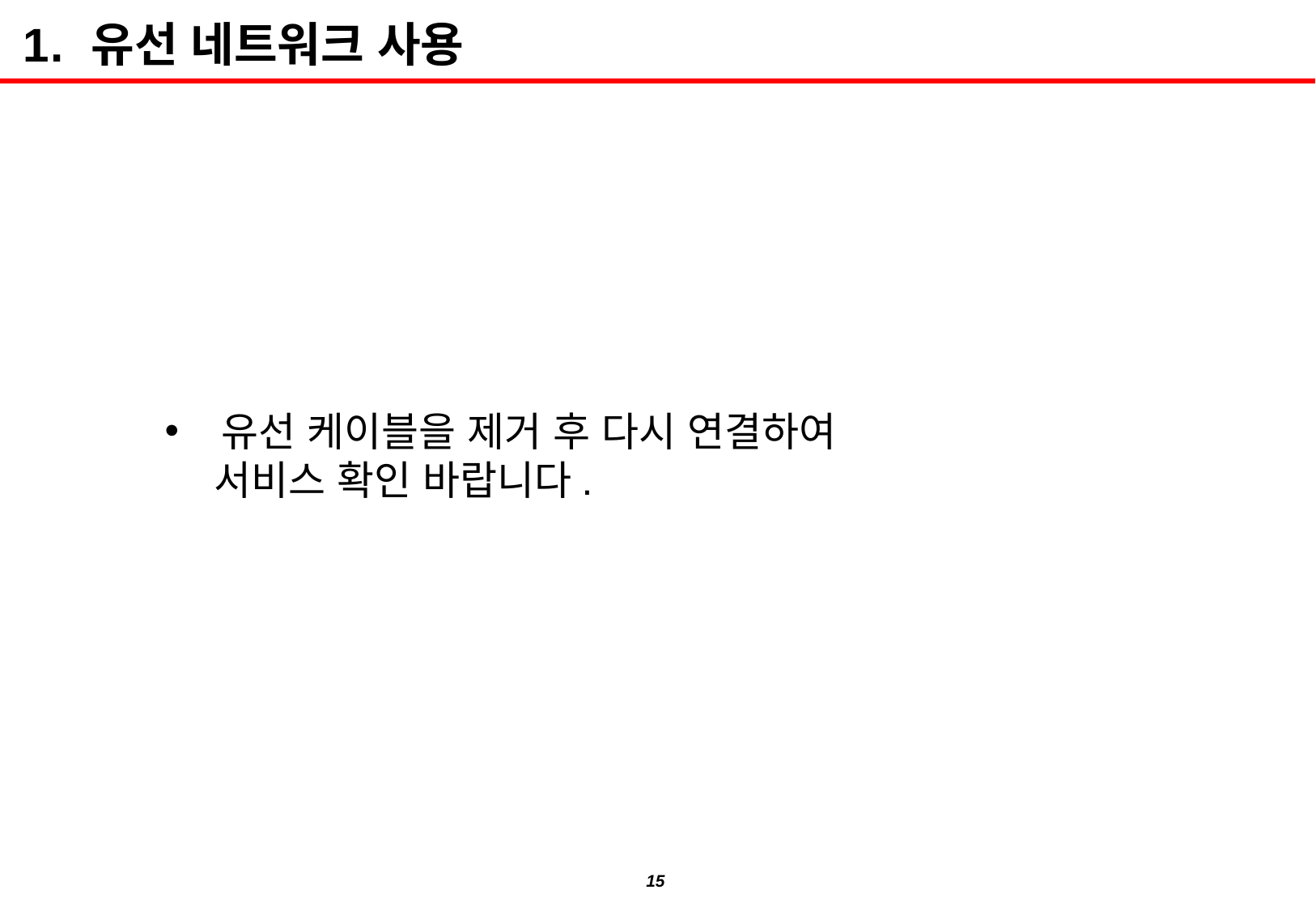

유선 케이블을 제거 후 다시 연결하여
 서비스 확인 바랍니다.